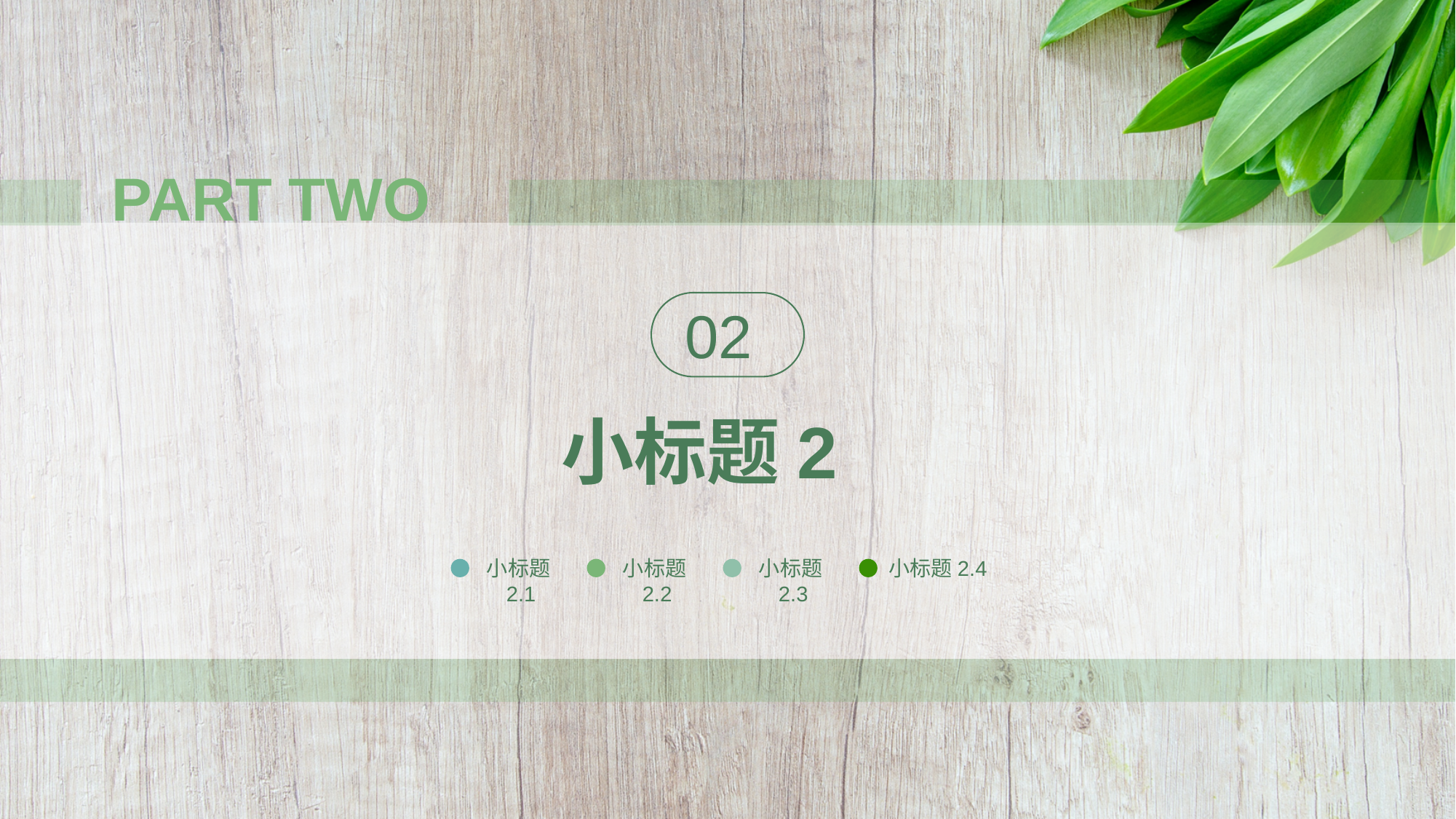

PART TWO

02

小标题2

小标题2.1

小标题2.2

小标题2.3

小标题2.4